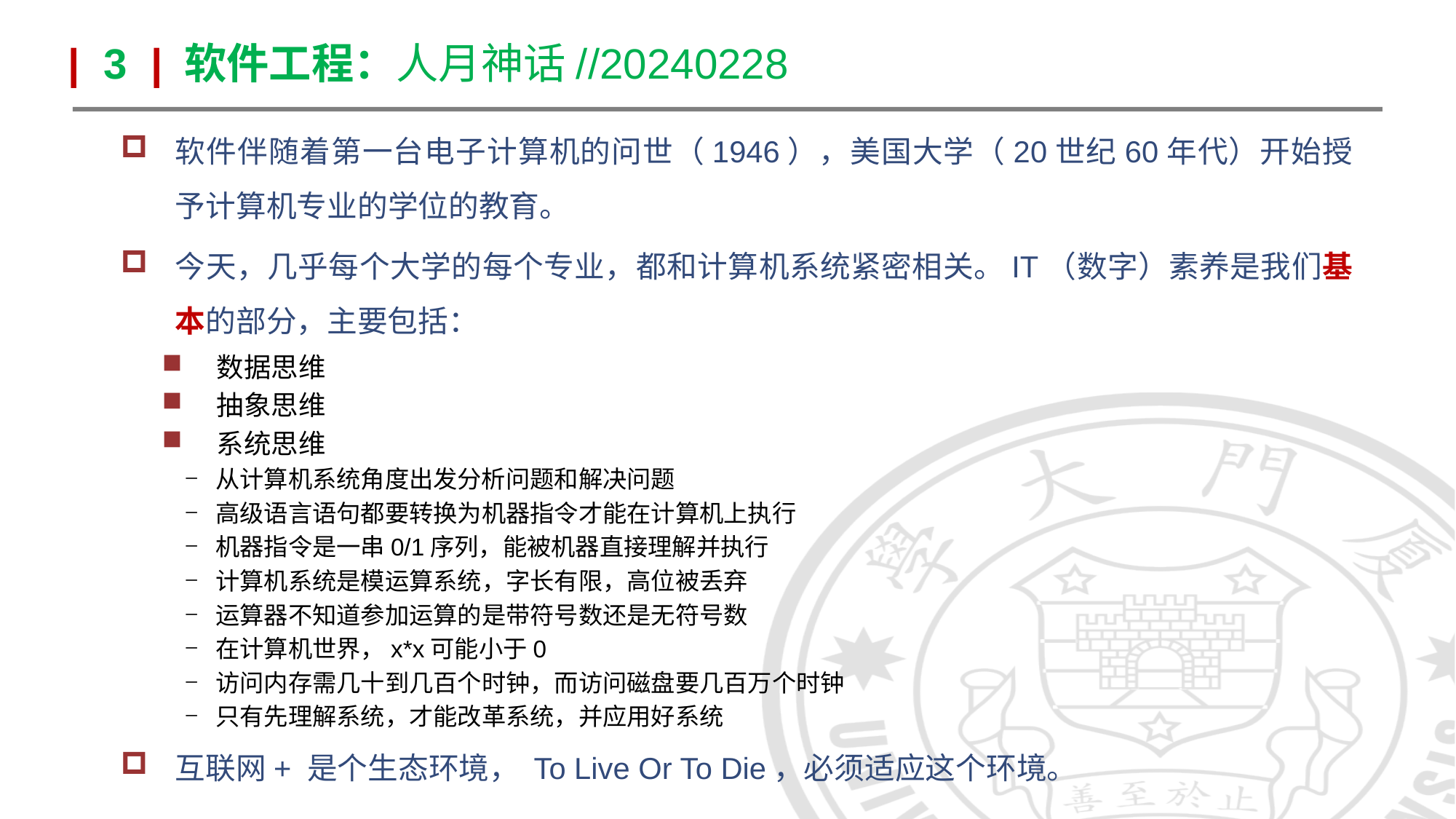

|  3  | 软件工程：人月神话//20240228
软件伴随着第一台电子计算机的问世（1946），美国大学（20世纪60年代）开始授予计算机专业的学位的教育。
今天，几乎每个大学的每个专业，都和计算机系统紧密相关。IT（数字）素养是我们基本的部分，主要包括：
数据思维
抽象思维
系统思维
从计算机系统角度出发分析问题和解决问题
高级语言语句都要转换为机器指令才能在计算机上执行
机器指令是一串0/1序列，能被机器直接理解并执行
计算机系统是模运算系统，字长有限，高位被丢弃
运算器不知道参加运算的是带符号数还是无符号数
在计算机世界，x*x可能小于0
访问内存需几十到几百个时钟，而访问磁盘要几百万个时钟
只有先理解系统，才能改革系统，并应用好系统
互联网+ 是个生态环境， To Live Or To Die，必须适应这个环境。